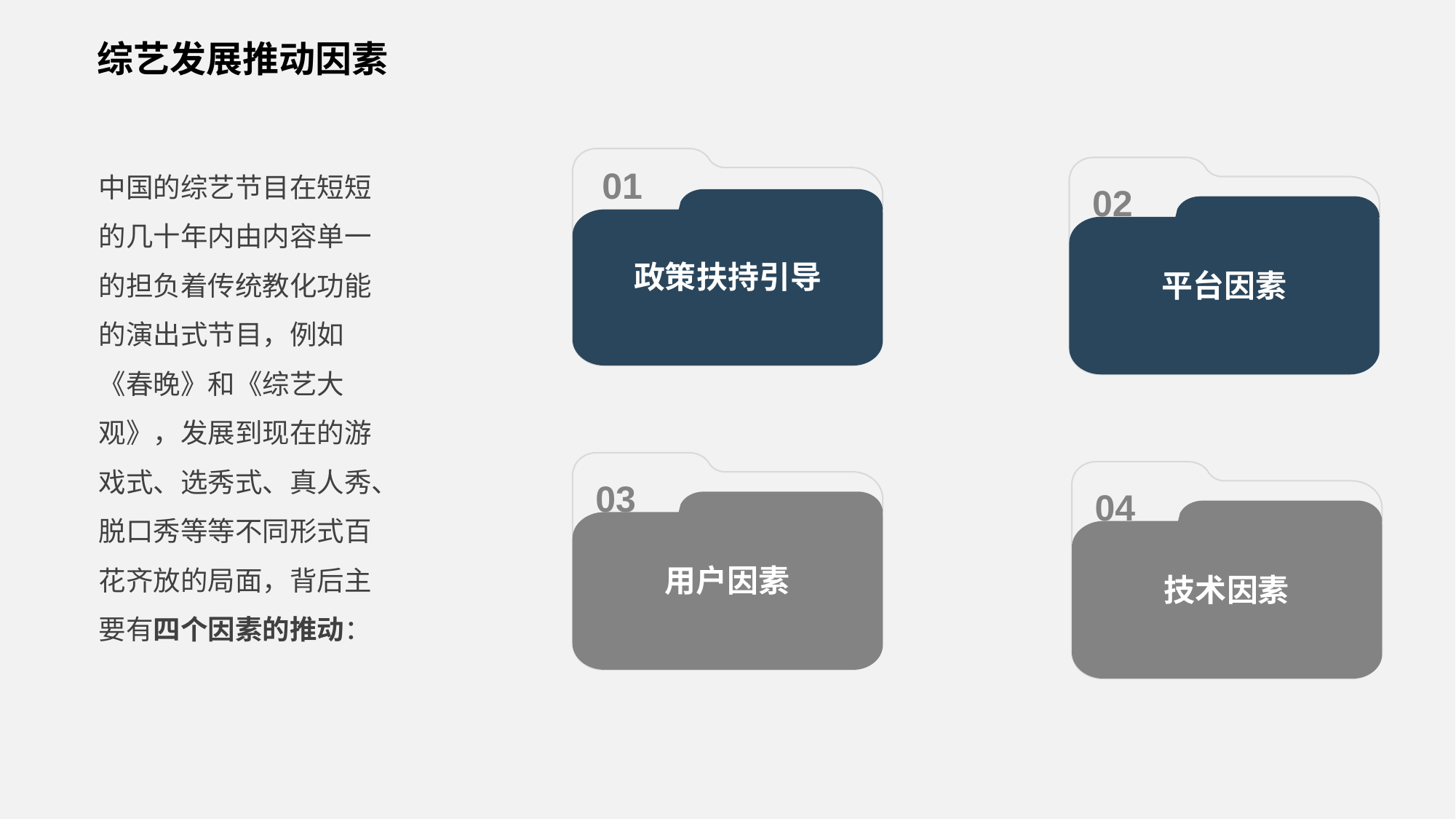

综艺发展推动因素

政策扶持引导
中国的综艺节目在短短的几十年内由内容单一的担负着传统教化功能的演出式节目，例如《春晚》和《综艺大观》，发展到现在的游戏式、选秀式、真人秀、脱口秀等等不同形式百花齐放的局面，背后主要有四个因素的推动：
01
02

平台因素
03

用户因素
04

技术因素